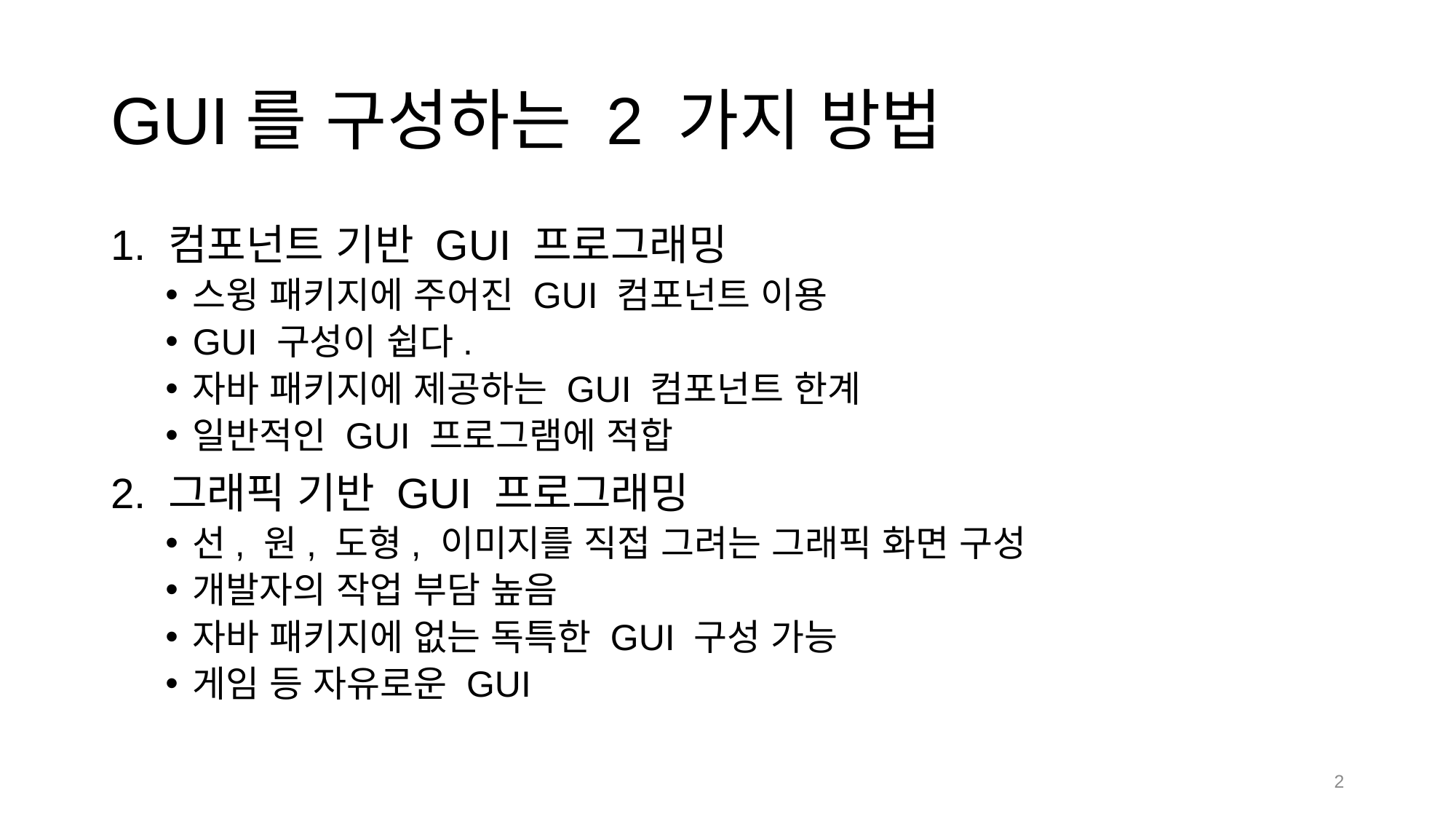

# GUI를 구성하는 2 가지 방법
1. 컴포넌트 기반 GUI 프로그래밍
스윙 패키지에 주어진 GUI 컴포넌트 이용
GUI 구성이 쉽다.
자바 패키지에 제공하는 GUI 컴포넌트 한계
일반적인 GUI 프로그램에 적합
2. 그래픽 기반 GUI 프로그래밍
선, 원, 도형, 이미지를 직접 그려는 그래픽 화면 구성
개발자의 작업 부담 높음
자바 패키지에 없는 독특한 GUI 구성 가능
게임 등 자유로운 GUI

2